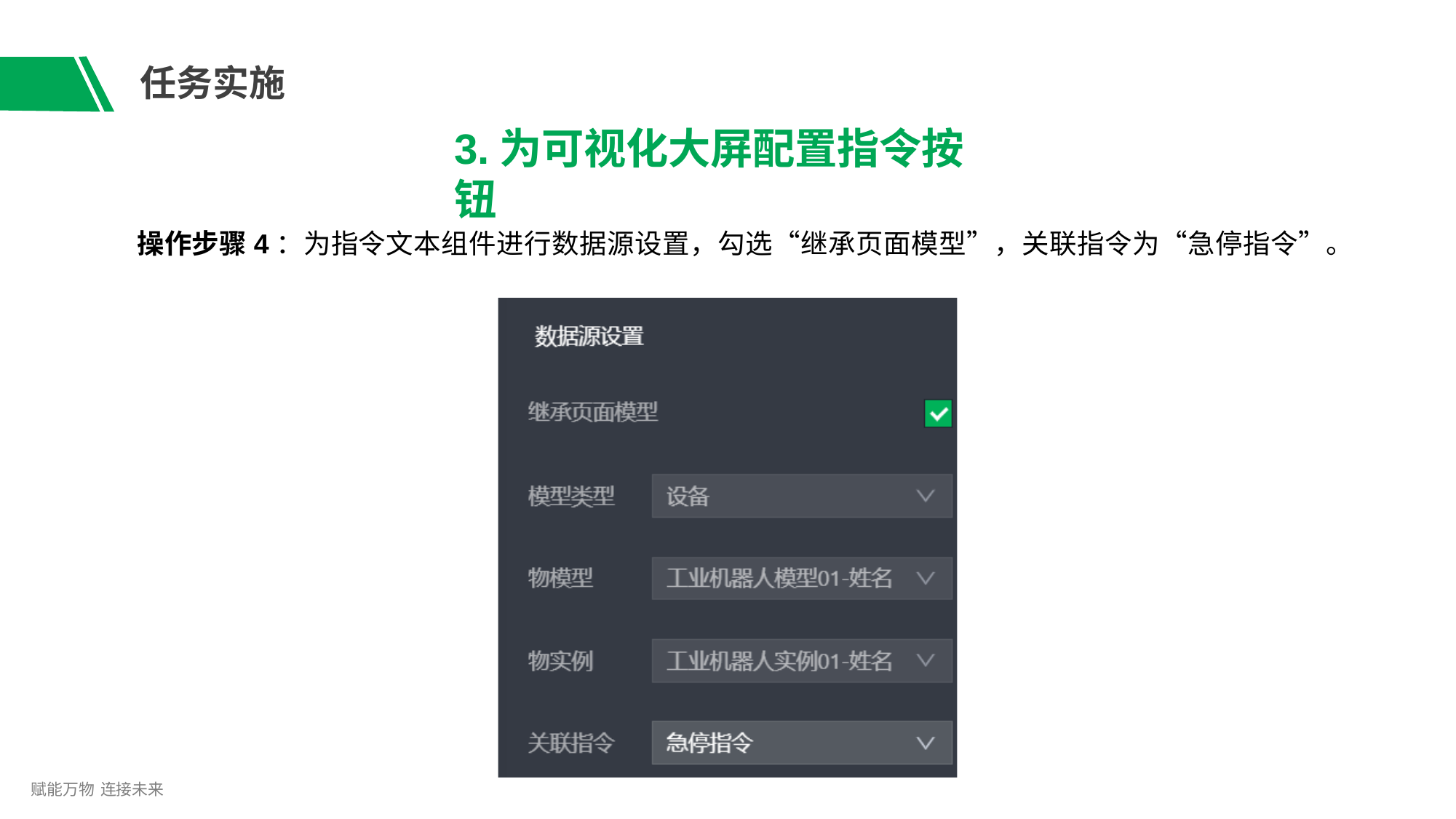

# 任务实施
3.为可视化大屏配置指令按钮
操作步骤4：为指令文本组件进行数据源设置，勾选“继承页面模型”，关联指令为“急停指令”。

赋能万物 连接未来